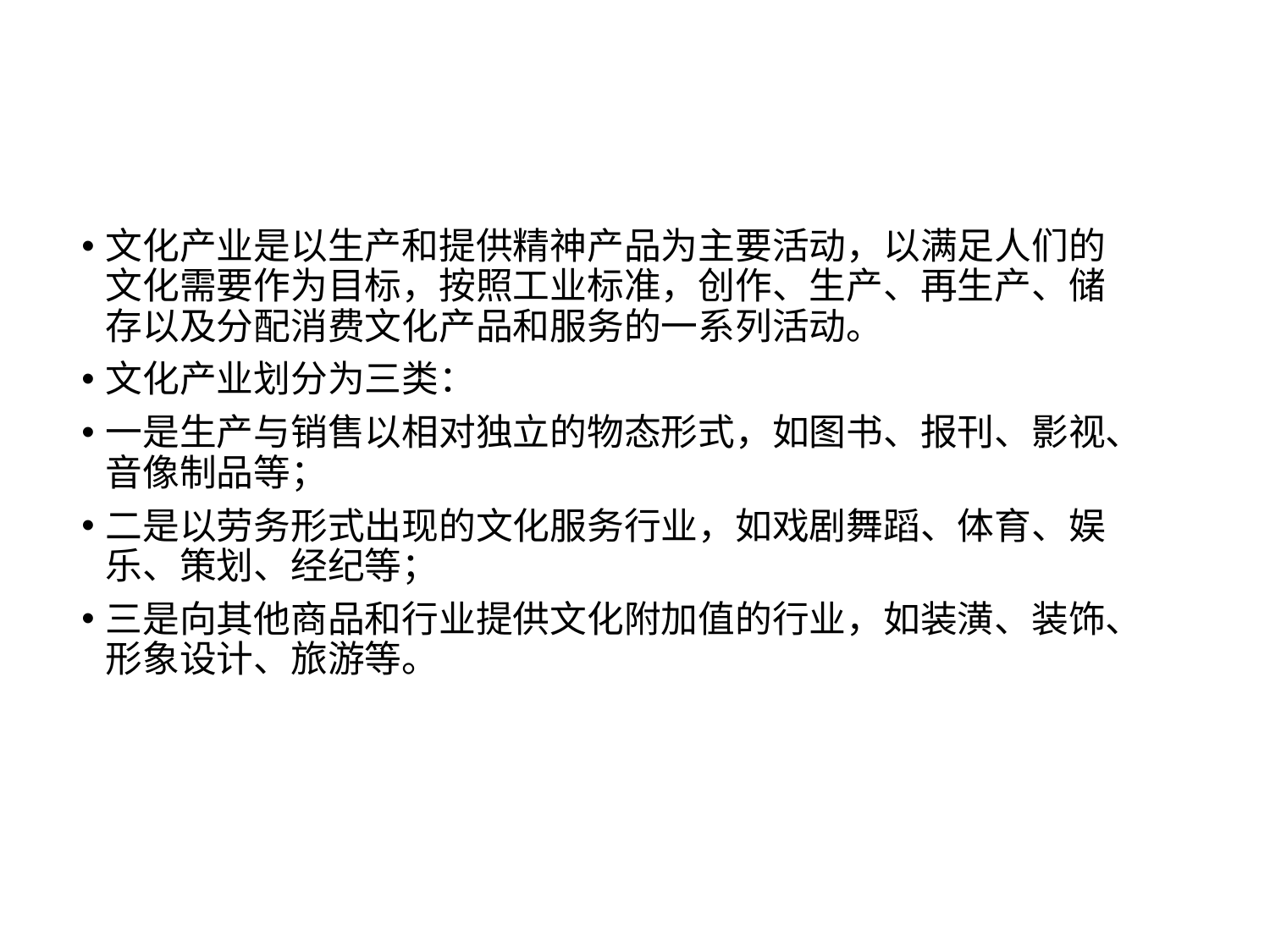

#
文化产业是以生产和提供精神产品为主要活动，以满足人们的文化需要作为目标，按照工业标准，创作、生产、再生产、储存以及分配消费文化产品和服务的一系列活动。
文化产业划分为三类：
一是生产与销售以相对独立的物态形式，如图书、报刊、影视、音像制品等；
二是以劳务形式出现的文化服务行业，如戏剧舞蹈、体育、娱乐、策划、经纪等；
三是向其他商品和行业提供文化附加值的行业，如装潢、装饰、形象设计、旅游等。